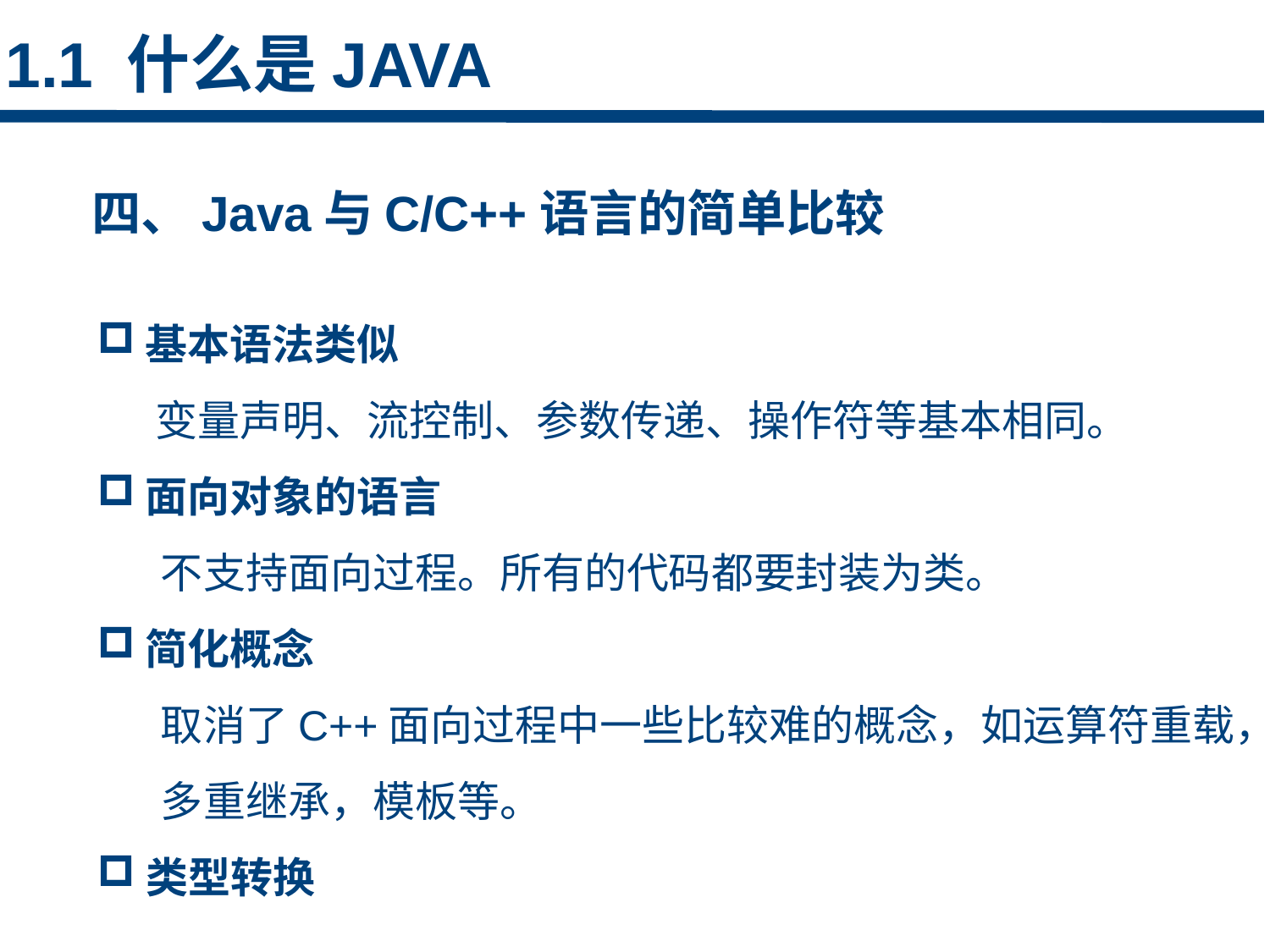

1.1 什么是JAVA
四、Java与C/C++语言的简单比较
点击添加文本
基本语法类似
     变量声明、流控制、参数传递、操作符等基本相同。
面向对象的语言
不支持面向过程。所有的代码都要封装为类。
简化概念
取消了C++面向过程中一些比较难的概念，如运算符重载，多重继承，模板等。
类型转换

点击添加文本
点击添加文本
点击添加文本